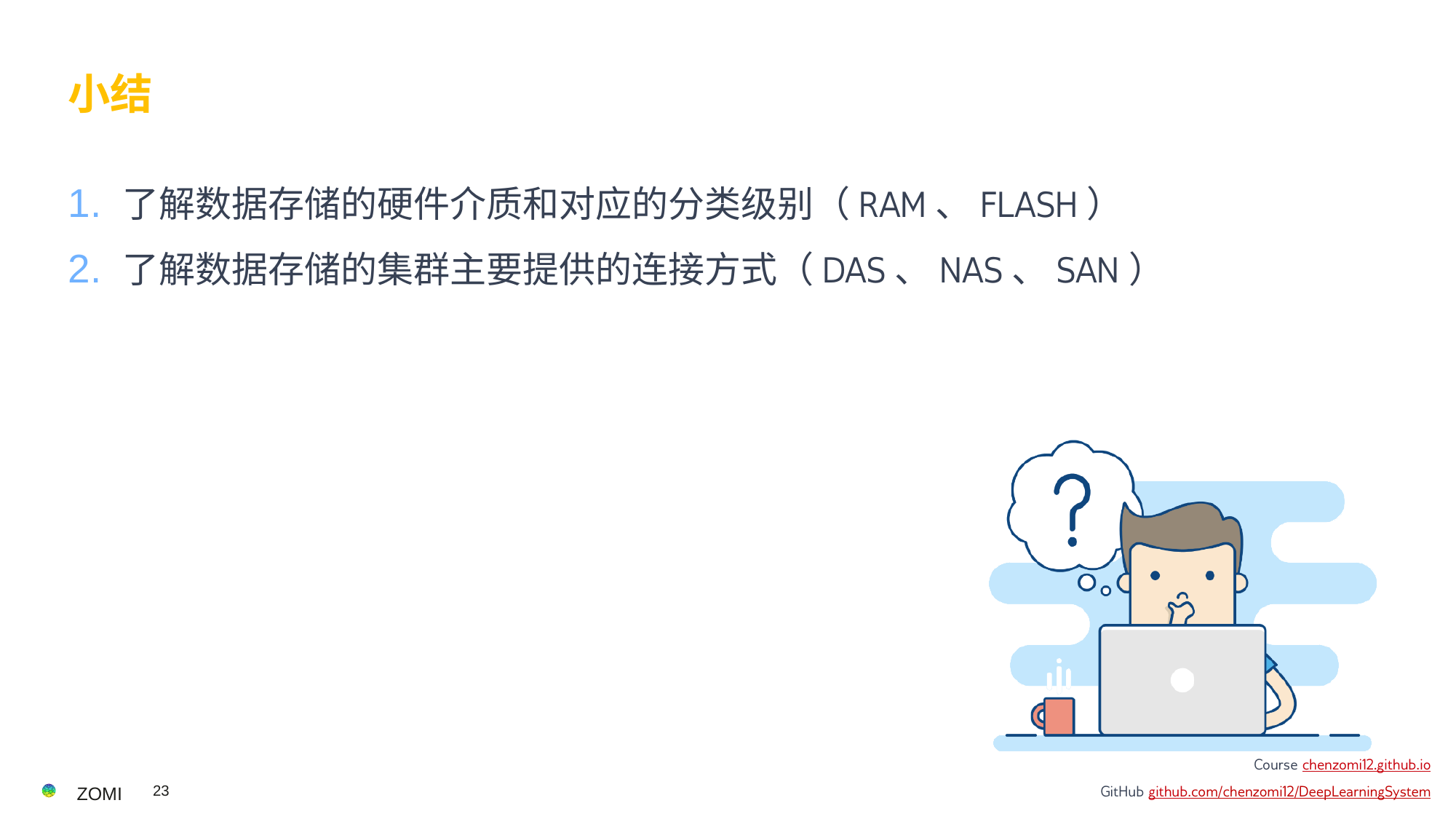

# 小结
了解数据存储的硬件介质和对应的分类级别（RAM、FLASH）
了解数据存储的集群主要提供的连接方式（DAS、NAS、SAN）